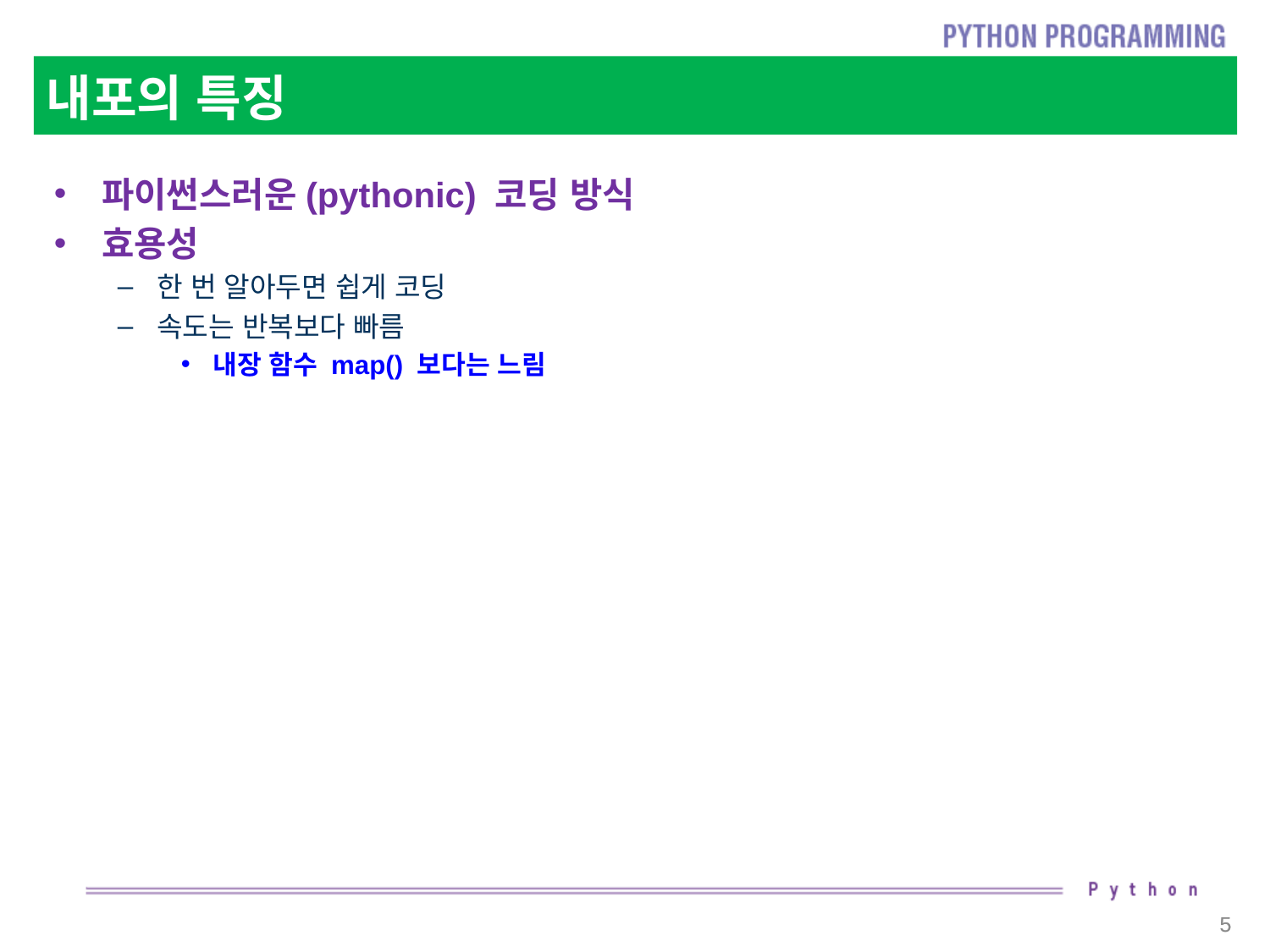

# 내포의 특징
파이썬스러운(pythonic) 코딩 방식
효용성
한 번 알아두면 쉽게 코딩
속도는 반복보다 빠름
내장 함수 map() 보다는 느림

5